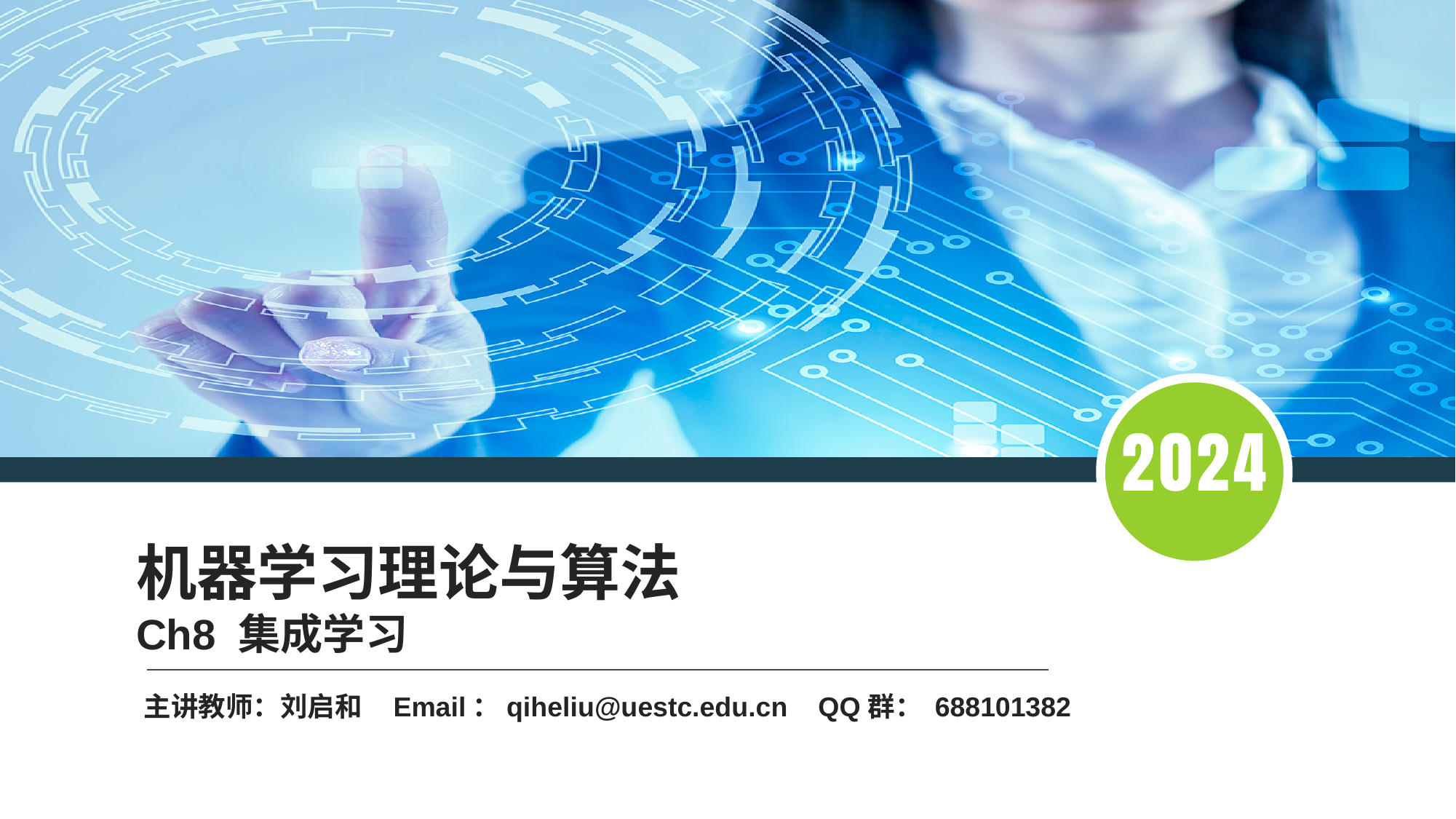

2024

机器学习理论与算法
Ch8 集成学习
主讲教师：刘启和    Email：qiheliu@uestc.edu.cn    QQ群： 688101382